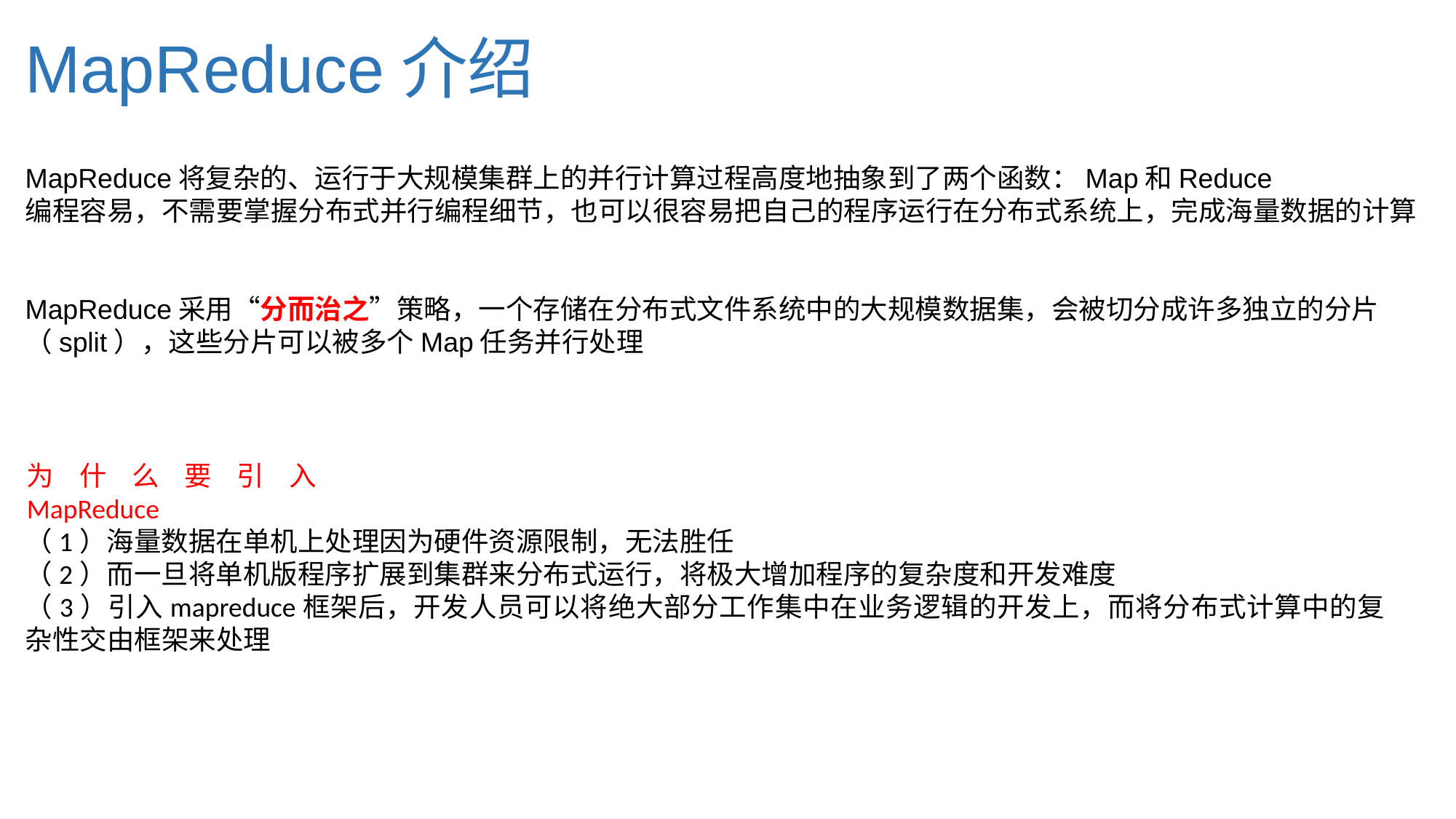

MapReduce介绍

MapReduce将复杂的、运行于大规模集群上的并行计算过程高度地抽象到了两个函数：Map和Reduce
编程容易，不需要掌握分布式并行编程细节，也可以很容易把自己的程序运行在分布式系统上，完成海量数据的计算

MapReduce采用“分而治之”策略，一个存储在分布式文件系统中的大规模数据集，会被切分成许多独立的分片（split），这些分片可以被多个Map任务并行处理
为什么要引入MapReduce
（1）海量数据在单机上处理因为硬件资源限制，无法胜任
（2）而一旦将单机版程序扩展到集群来分布式运行，将极大增加程序的复杂度和开发难度
（3）引入mapreduce框架后，开发人员可以将绝大部分工作集中在业务逻辑的开发上，而将分布式计算中的复杂性交由框架来处理